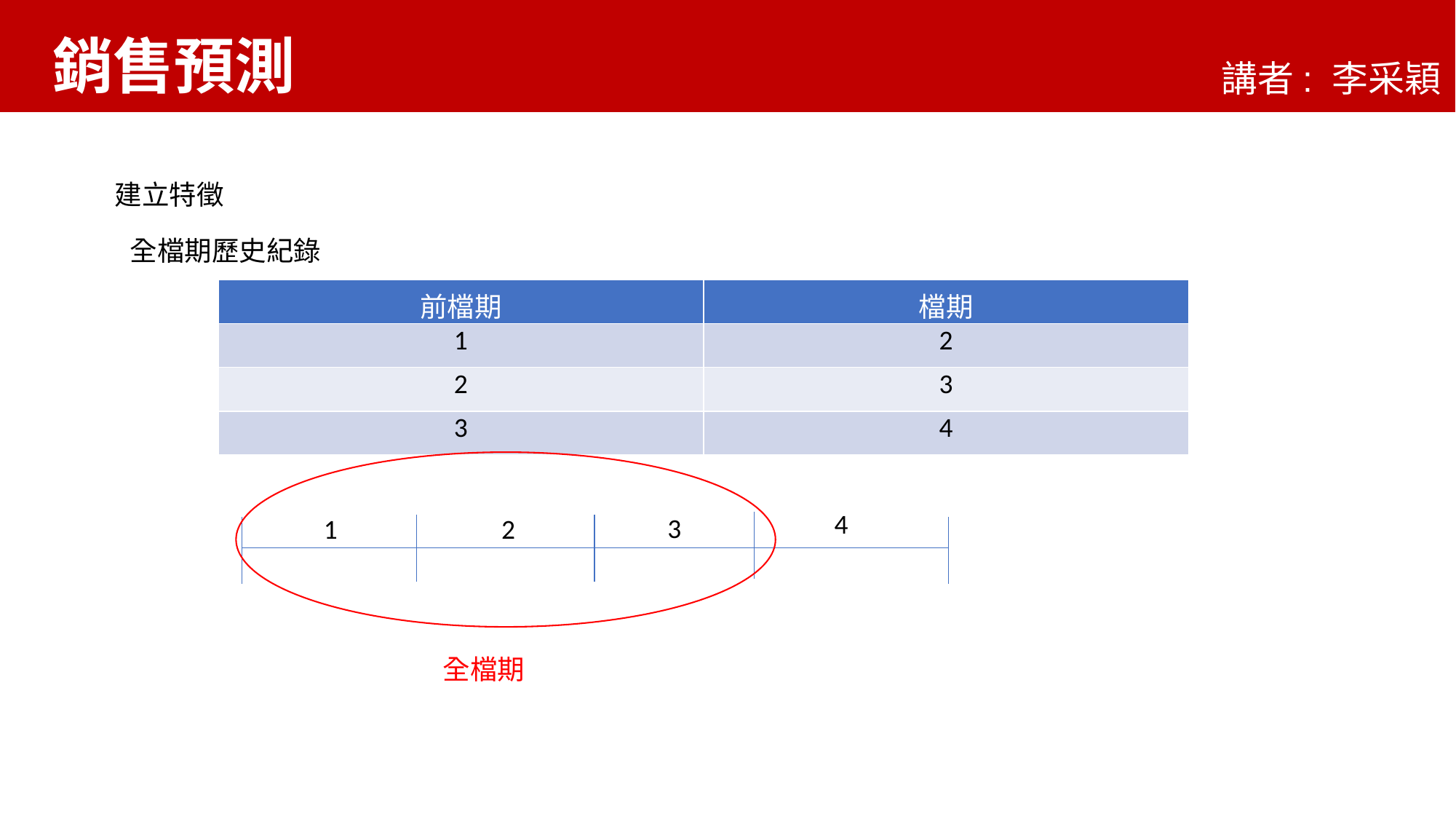

銷售預測
講者: 李采穎
建立特徵
全檔期歷史紀錄
| 前檔期 | 檔期 |
| --- | --- |
| 1 | 2 |
| 2 | 3 |
| 3 | 4 |

4
3
1
2
全檔期